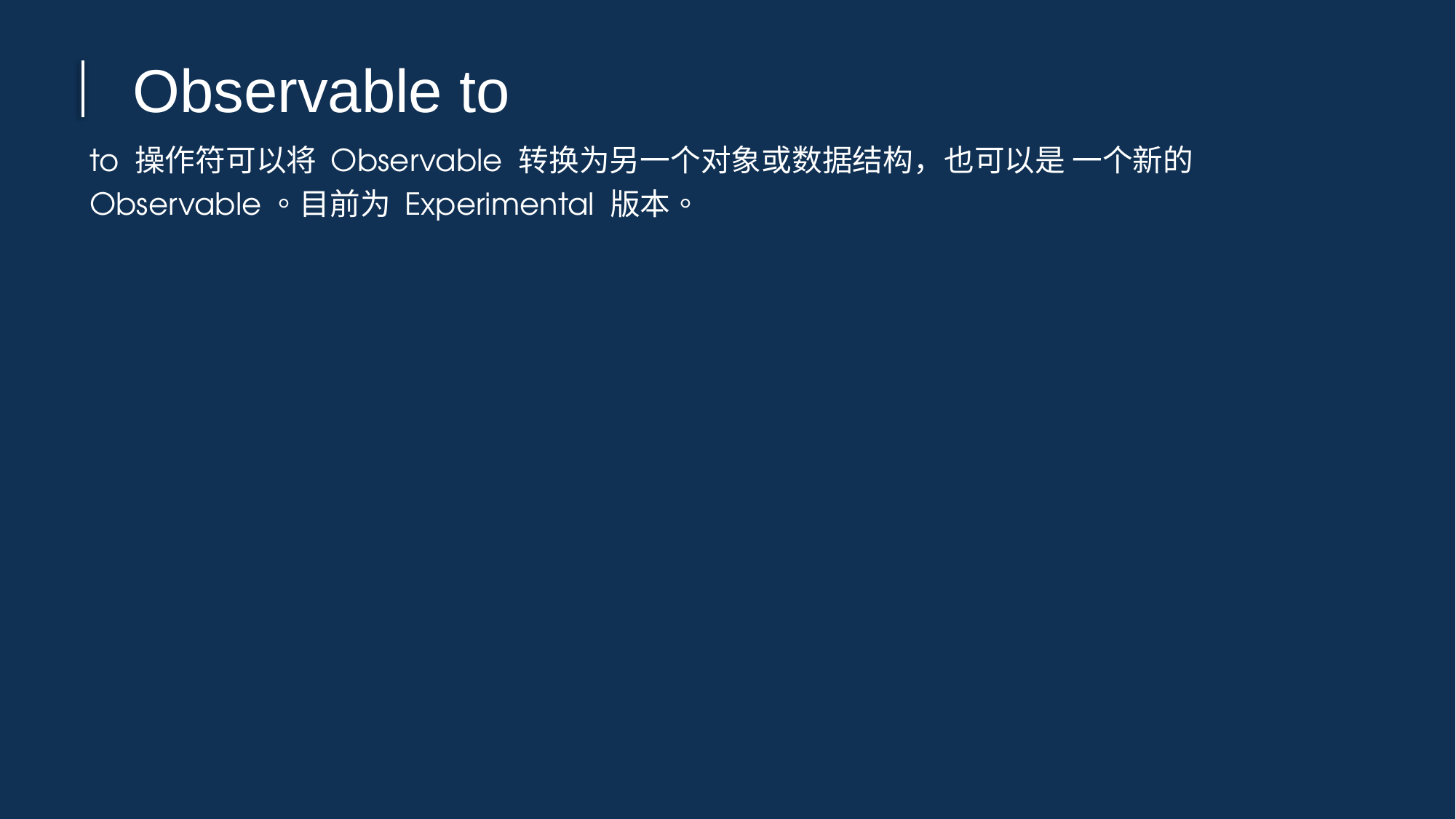

Observable to
to 操作符可以将 Observable 转换为另一个对象或数据结构，也可以是 一个新的 Observable。目前为 Experimental 版本。